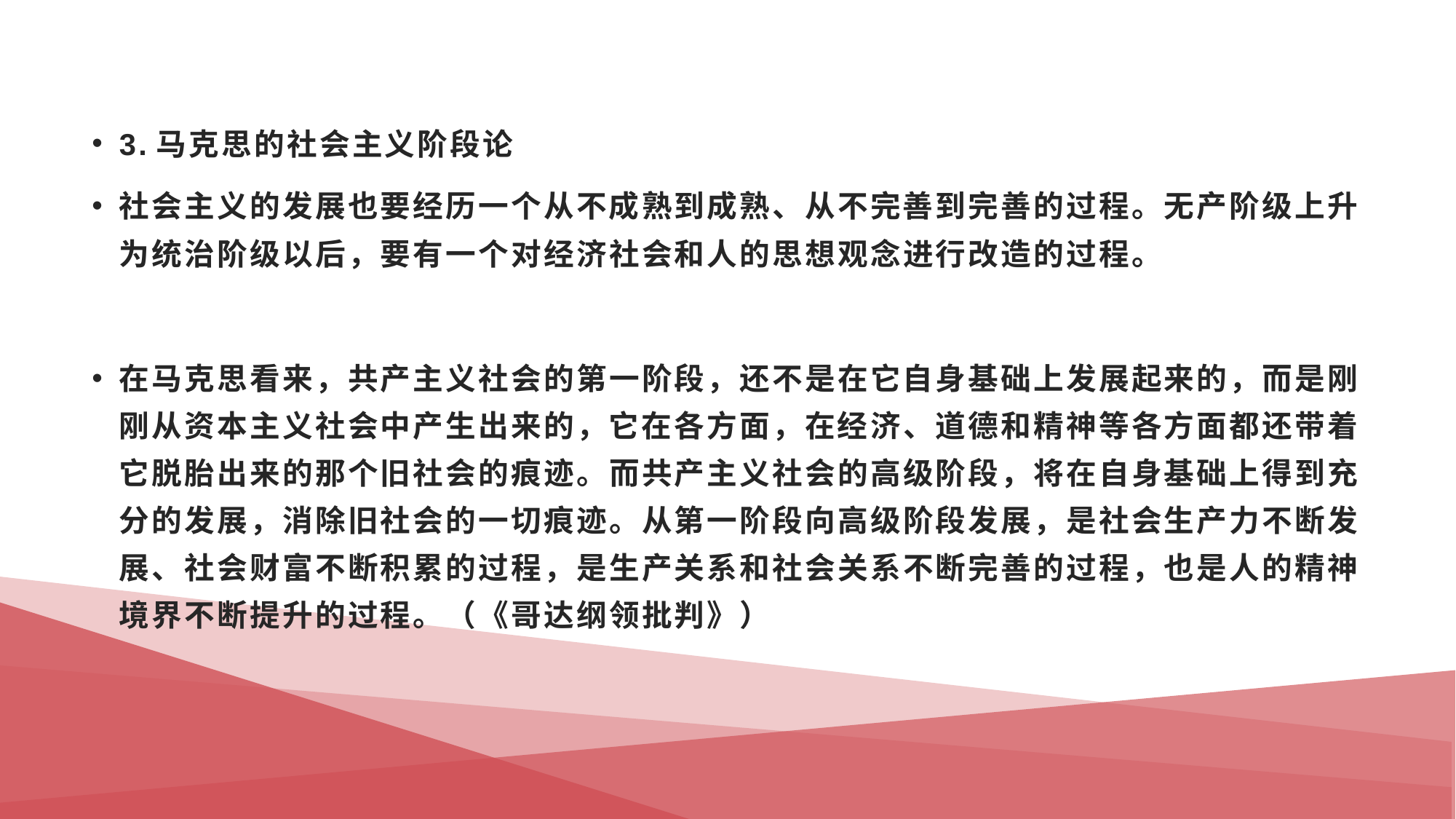

3.马克思的社会主义阶段论
社会主义的发展也要经历一个从不成熟到成熟、从不完善到完善的过程。无产阶级上升为统治阶级以后，要有一个对经济社会和人的思想观念进行改造的过程。

在马克思看来，共产主义社会的第一阶段，还不是在它自身基础上发展起来的，而是刚刚从资本主义社会中产生出来的，它在各方面，在经济、道德和精神等各方面都还带着它脱胎出来的那个旧社会的痕迹。而共产主义社会的高级阶段，将在自身基础上得到充分的发展，消除旧社会的一切痕迹。从第一阶段向高级阶段发展，是社会生产力不断发展、社会财富不断积累的过程，是生产关系和社会关系不断完善的过程，也是人的精神境界不断提升的过程。（《哥达纲领批判》）